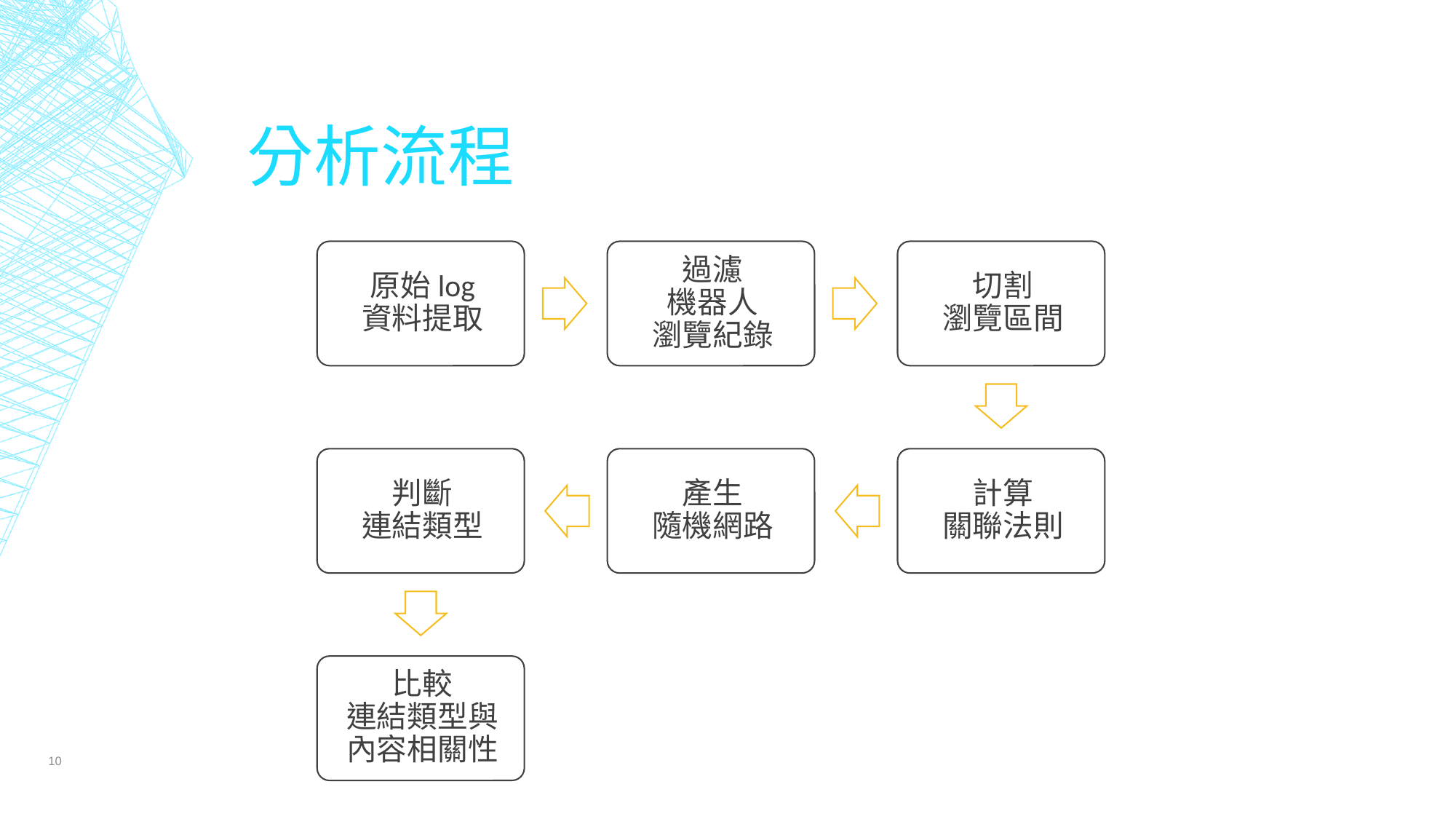

# 分析流程
原始log
資料提取

過濾
機器人
瀏覽紀錄

切割
瀏覽區間

計算
關聯法則

產生
隨機網路

判斷
連結類型

比較
連結類型與內容相關性
10